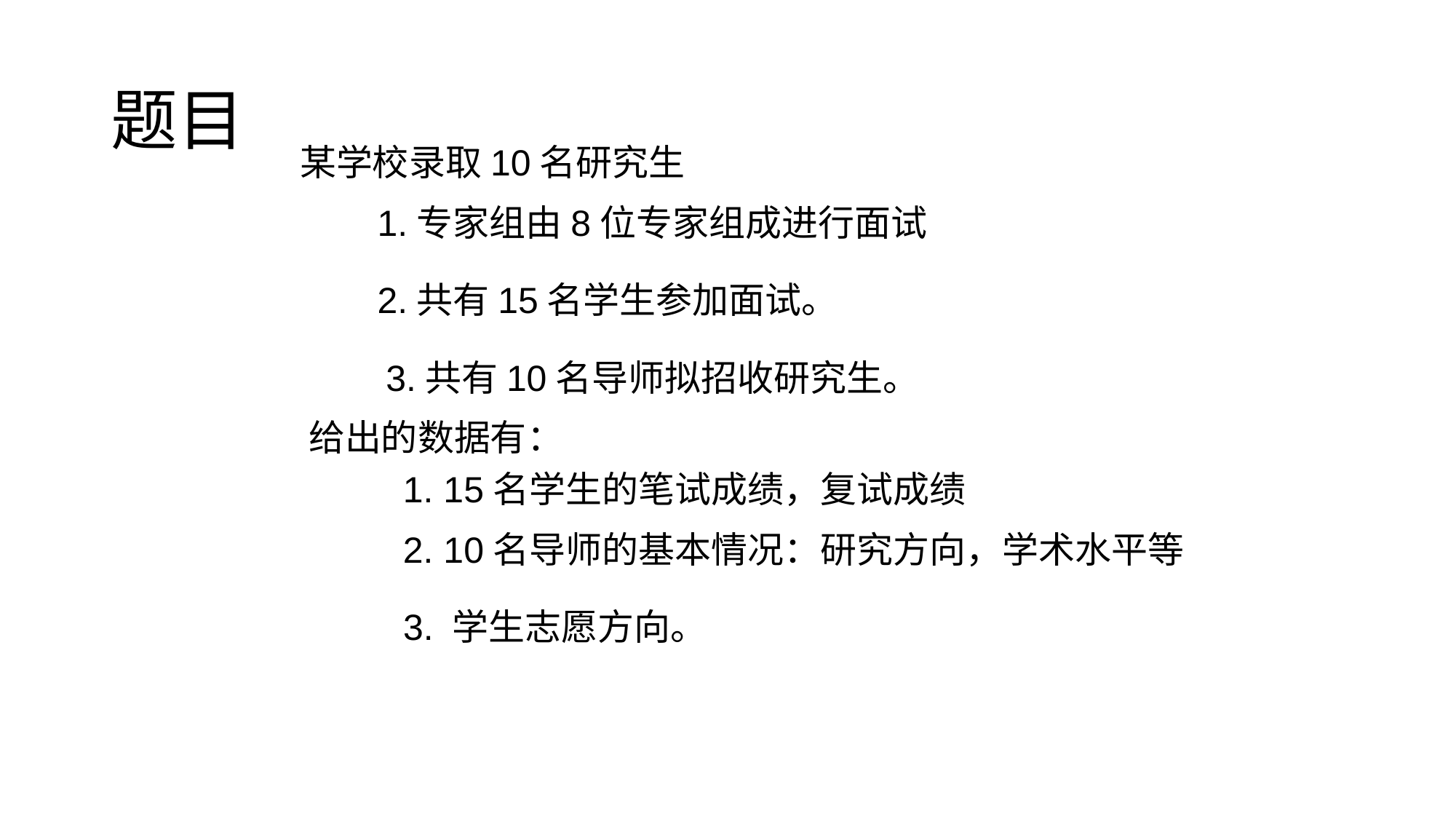

# 题目
某学校录取10名研究生
1.专家组由8位专家组成进行面试
2.共有15名学生参加面试。
3.共有10名导师拟招收研究生。
给出的数据有：
1. 15名学生的笔试成绩，复试成绩
2. 10名导师的基本情况：研究方向，学术水平等
3. 学生志愿方向。